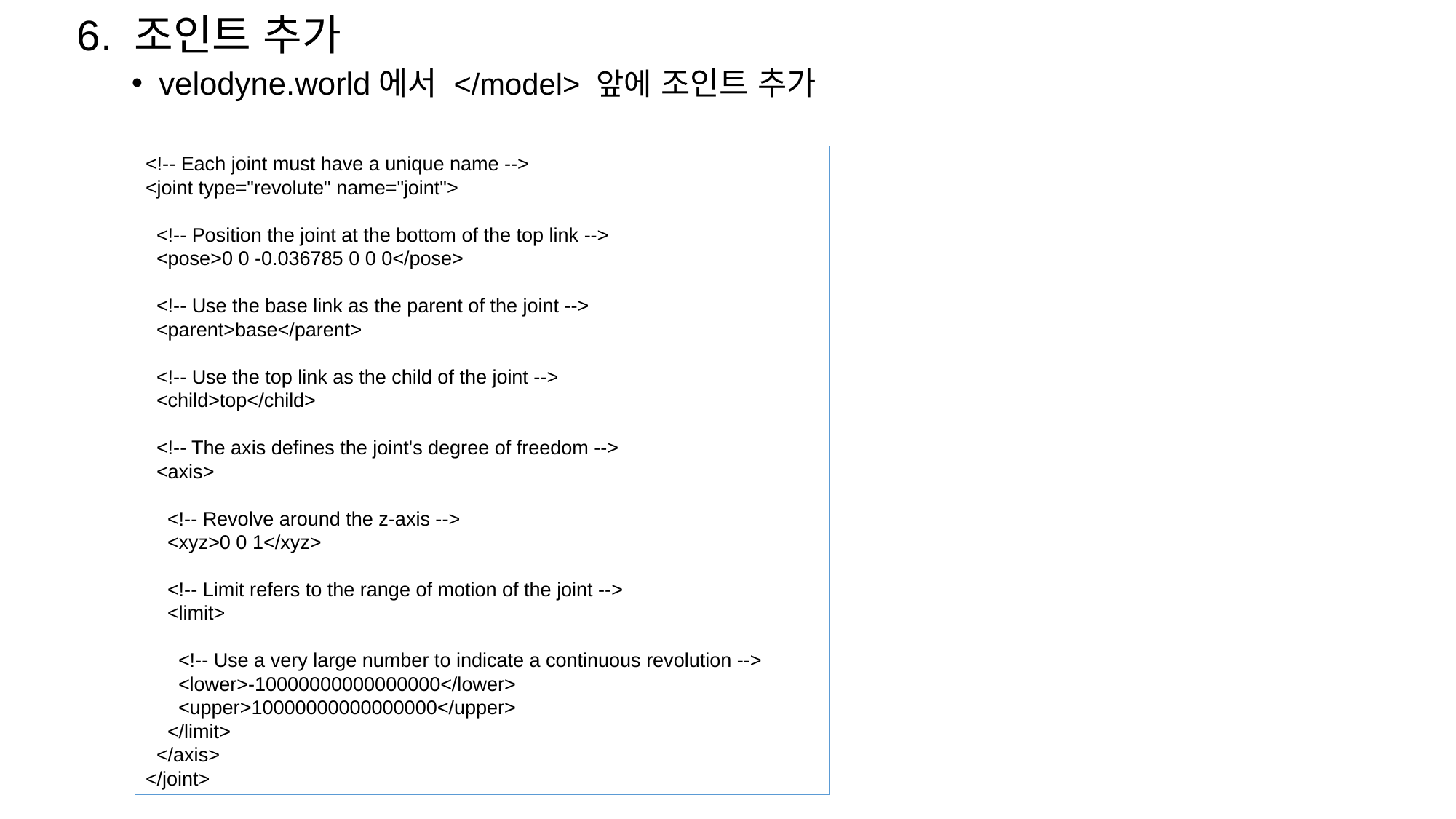

6. 조인트 추가
velodyne.world에서 </model> 앞에 조인트 추가
<!-- Each joint must have a unique name -->
<joint type="revolute" name="joint">

  <!-- Position the joint at the bottom of the top link -->
  <pose>0 0 -0.036785 0 0 0</pose>

  <!-- Use the base link as the parent of the joint -->
  <parent>base</parent>

  <!-- Use the top link as the child of the joint -->
  <child>top</child>

  <!-- The axis defines the joint's degree of freedom -->
  <axis>

    <!-- Revolve around the z-axis -->
    <xyz>0 0 1</xyz>

    <!-- Limit refers to the range of motion of the joint -->
    <limit>

      <!-- Use a very large number to indicate a continuous revolution -->
      <lower>-10000000000000000</lower>
      <upper>10000000000000000</upper>
    </limit>
  </axis>
</joint>